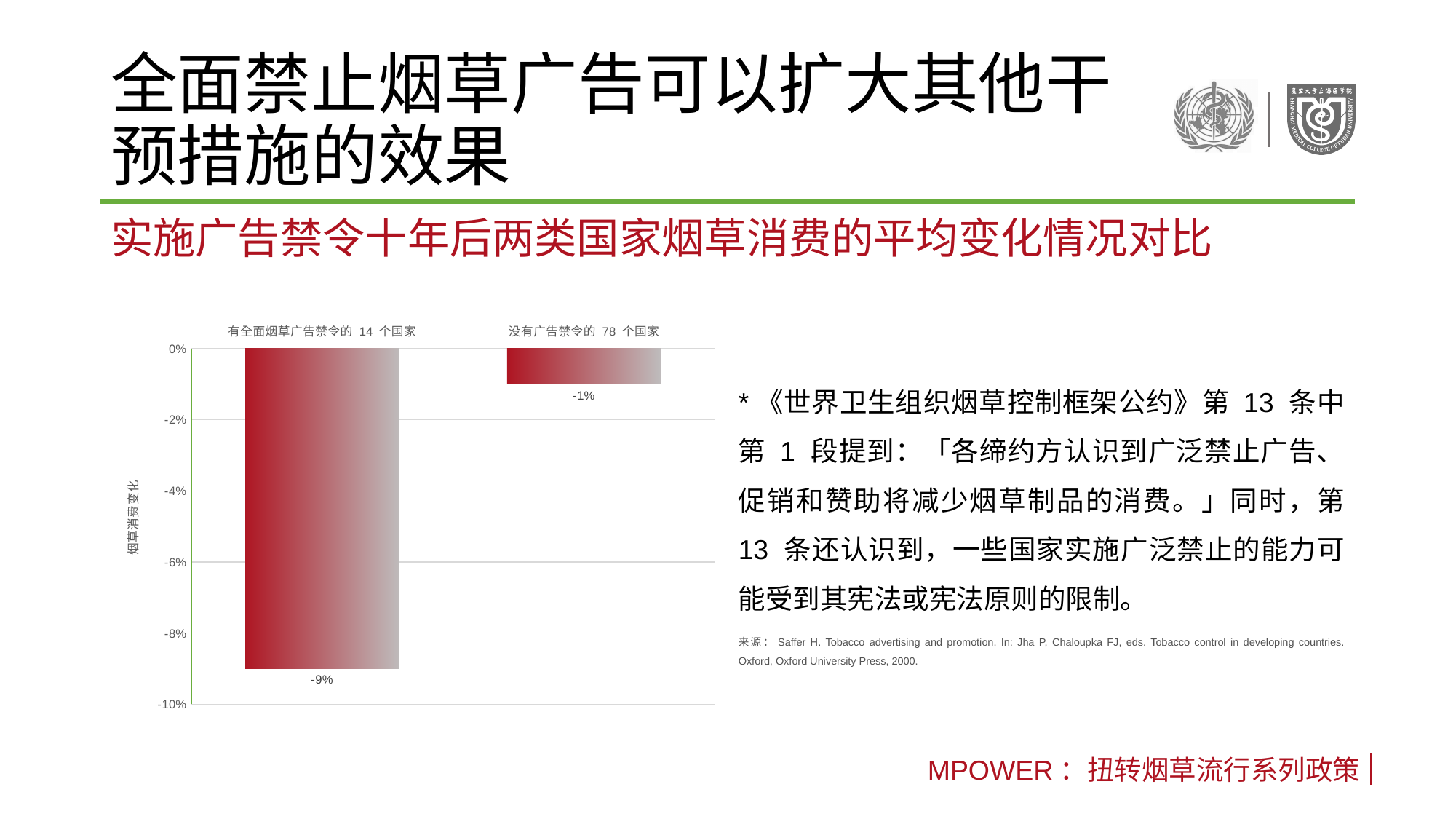

# 全面禁止烟草广告可以扩大其他干预措施的效果
实施广告禁令十年后两类国家烟草消费的平均变化情况对比

### Chart

| Category | 烟草消费变化 |
|---|---|
| 有全面烟草广告禁令的 14 个国家 | -0.09 |
| 没有广告禁令的 78 个国家 | -0.01 |
*《世界卫生组织烟草控制框架公约》第 13 条中第 1 段提到：「各缔约方认识到广泛禁止广告、促销和赞助将减少烟草制品的消费。」同时，第 13 条还认识到，一些国家实施广泛禁止的能力可能受到其宪法或宪法原则的限制。
来源：Saffer H. Tobacco advertising and promotion. In: Jha P, Chaloupka FJ, eds. Tobacco control in developing countries. Oxford, Oxford University Press, 2000.